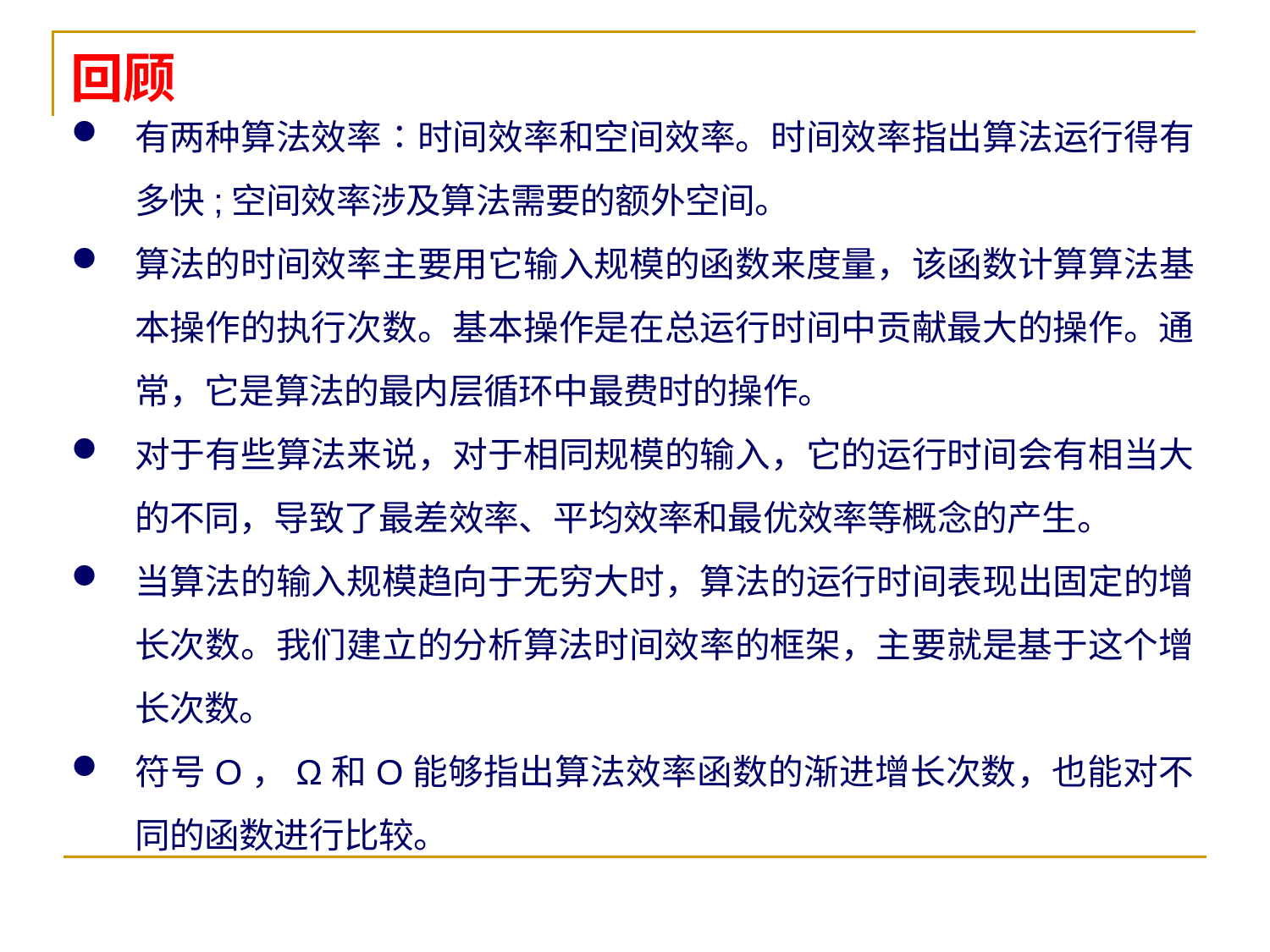

# 回顾
有两种算法效率∶时间效率和空间效率。时间效率指出算法运行得有多快;空间效率涉及算法需要的额外空间。
算法的时间效率主要用它输入规模的函数来度量，该函数计算算法基本操作的执行次数。基本操作是在总运行时间中贡献最大的操作。通常，它是算法的最内层循环中最费时的操作。
对于有些算法来说，对于相同规模的输入，它的运行时间会有相当大的不同，导致了最差效率、平均效率和最优效率等概念的产生。
当算法的输入规模趋向于无穷大时，算法的运行时间表现出固定的增长次数。我们建立的分析算法时间效率的框架，主要就是基于这个增长次数。
符号O，Ω和O能够指出算法效率函数的渐进增长次数，也能对不同的函数进行比较。